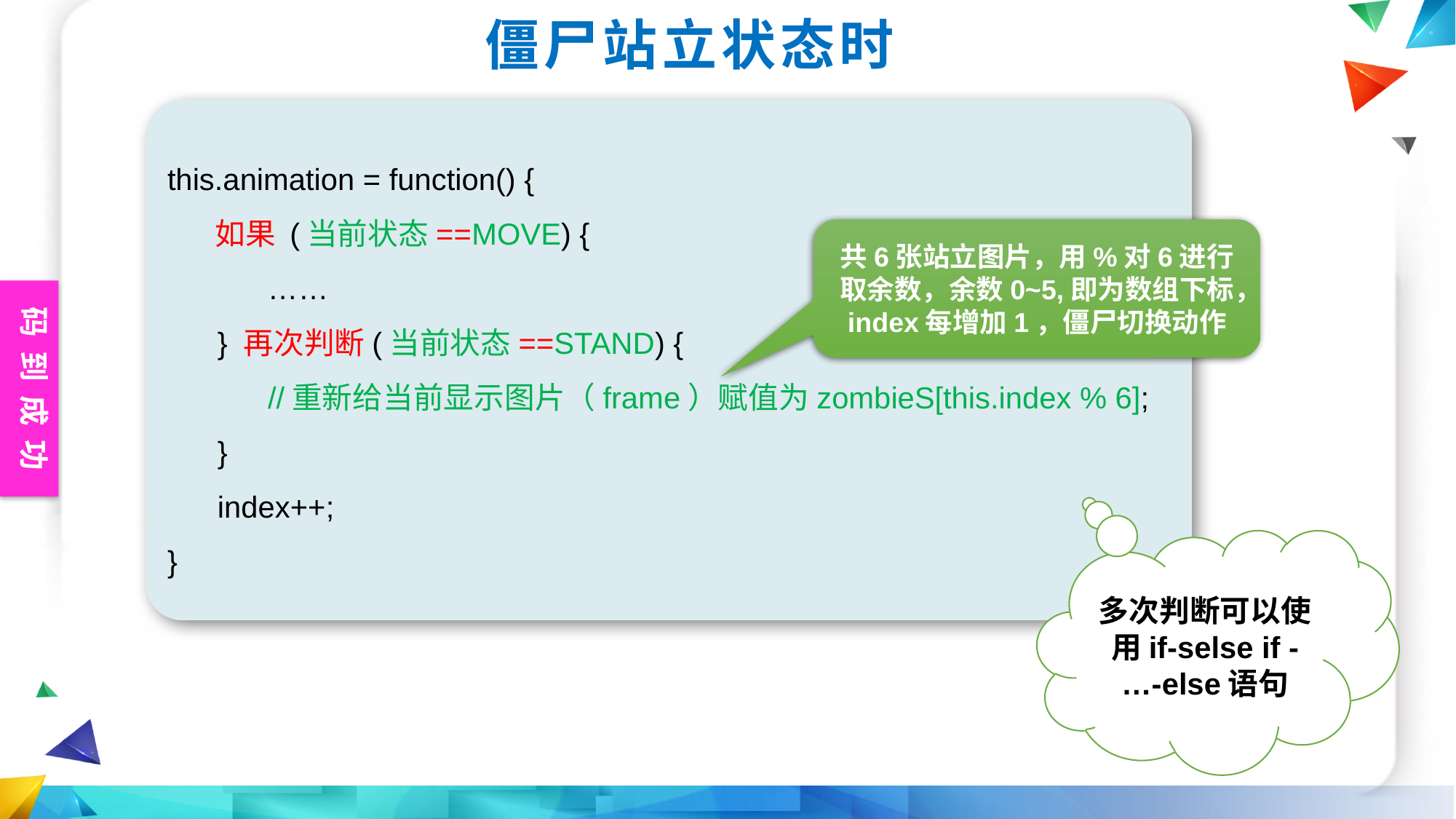

僵尸站立状态时
this.animation = function() {
      如果 (当前状态==MOVE) {
            ……
      } 再次判断(当前状态==STAND) {
            //重新给当前显示图片（frame）赋值为zombieS[this.index % 6];
      }
      index++;
}
共6张站立图片，用%对6进行取余数，余数0~5,即为数组下标，index每增加1，僵尸切换动作
多次判断可以使用if-selse if -…-else语句